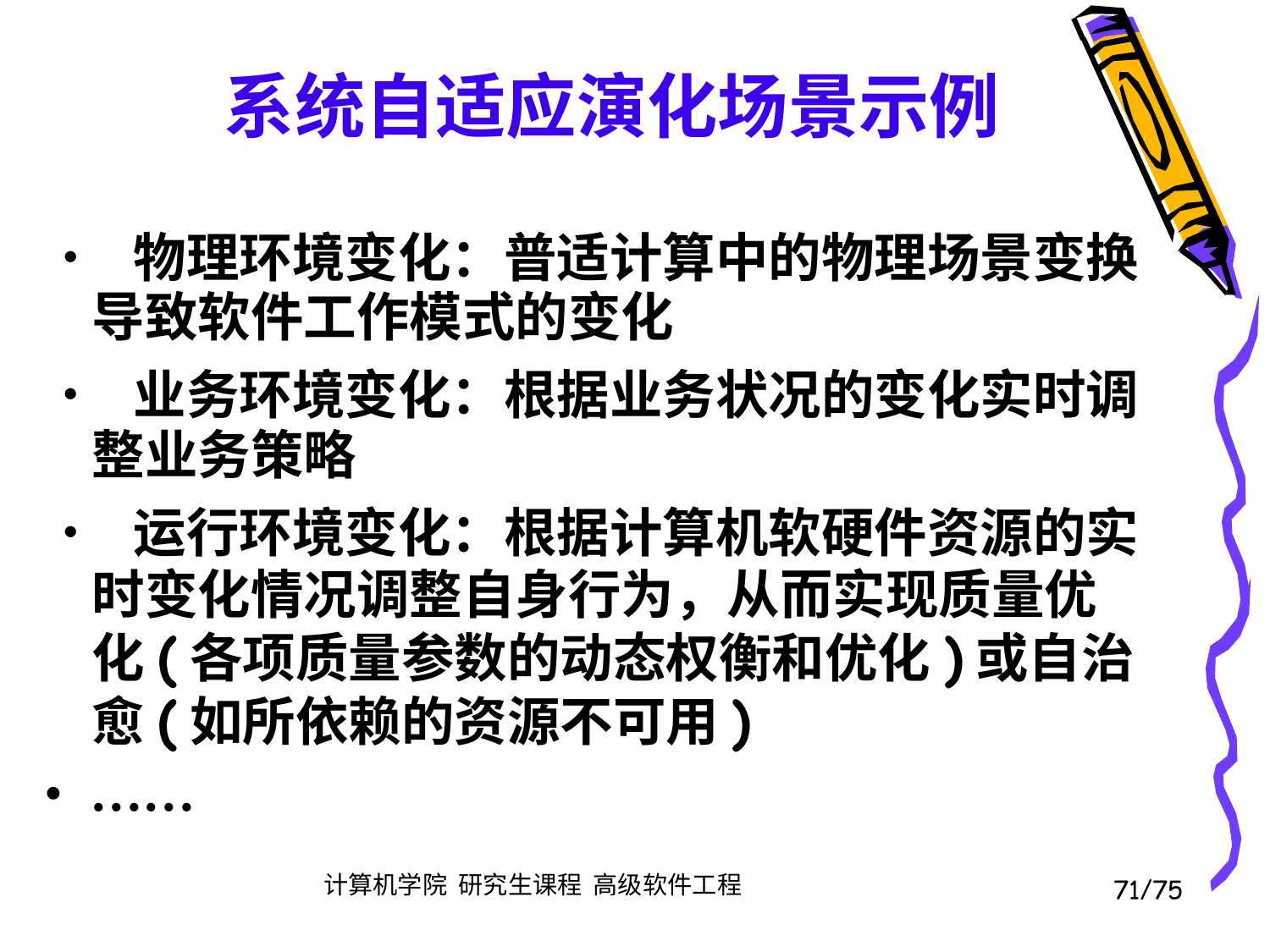

系统自适应演化场景示例

•  物理环境变化：普适计算中的物理场景变换
	导致软件工作模式的变化
•  业务环境变化：根据业务状况的变化实时调
	整业务策略
•  运行环境变化：根据计算机软硬件资源的实
	时变化情况调整自身行为，从而实现质量优
	化(各项质量参数的动态权衡和优化)或自治
	愈(如所依赖的资源不可用)

•  ……

71/75
计算机学院  研究生课程  高级软件工程